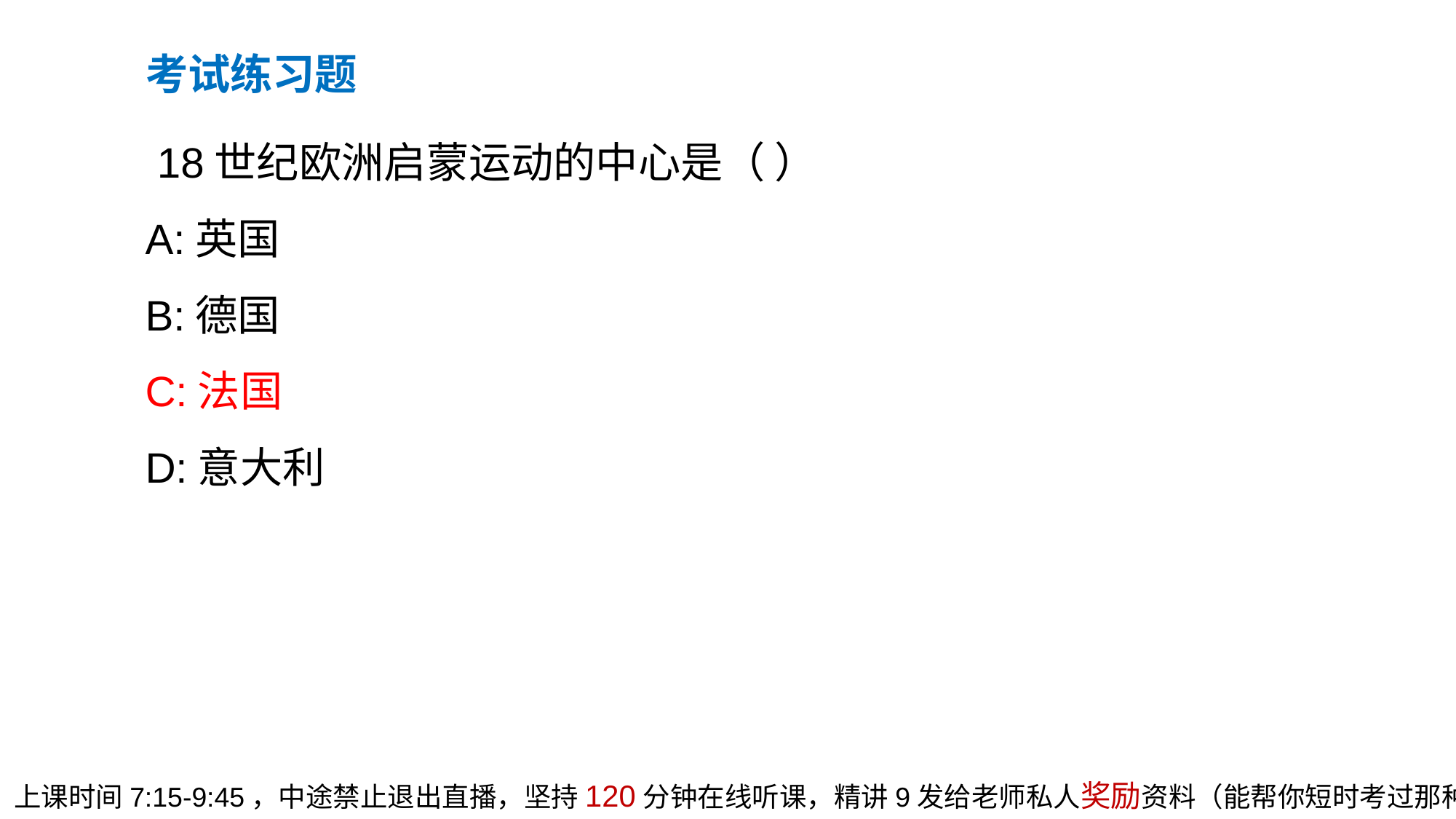

考试练习题
 18世纪欧洲启蒙运动的中心是（ ）
A:英国
B:德国
C:法国
D:意大利